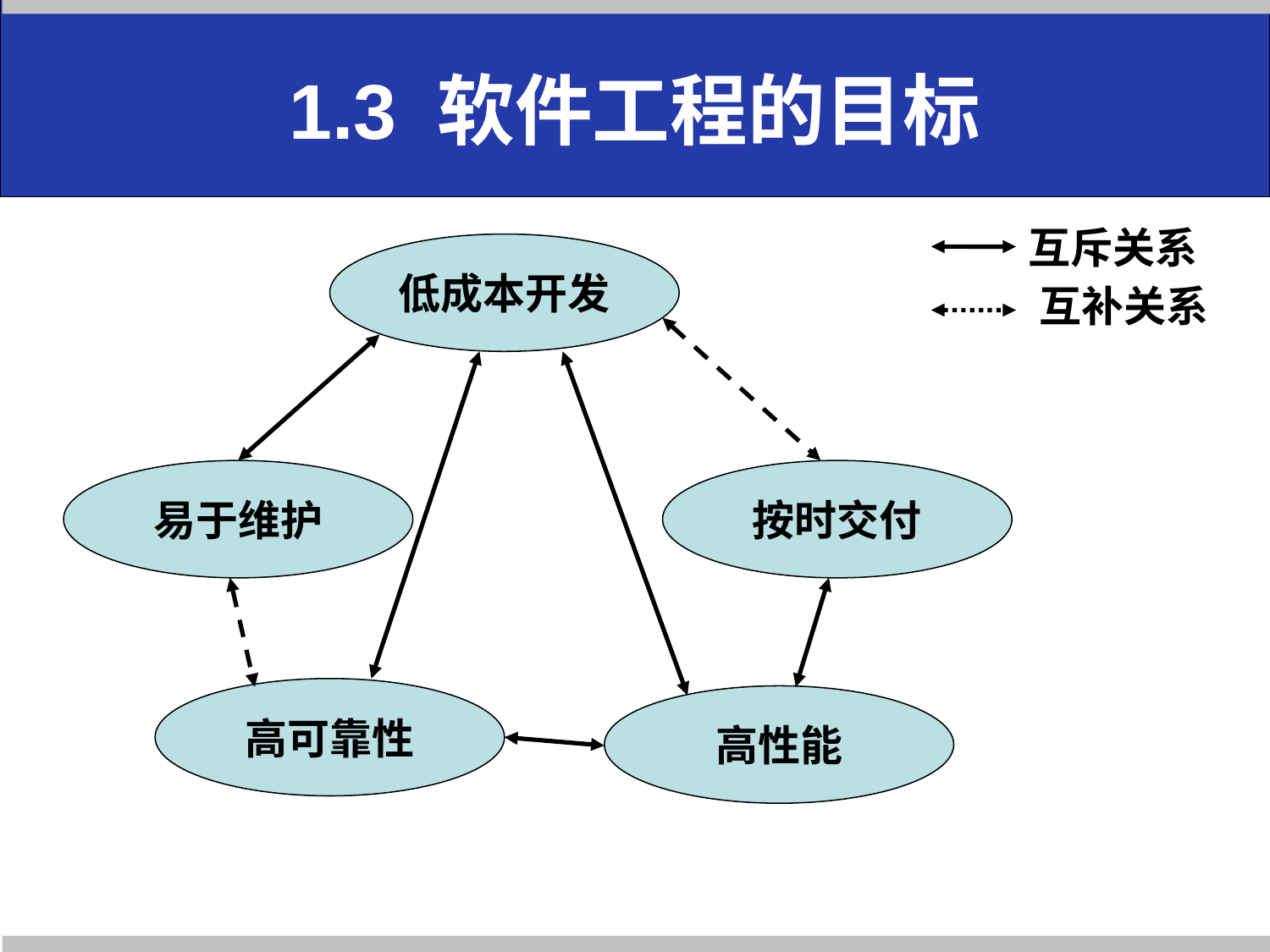

# 1.3 软件工程的目标
互斥关系

互补关系

低成本开发

易于维护
按时交付

高可靠性
高性能

47